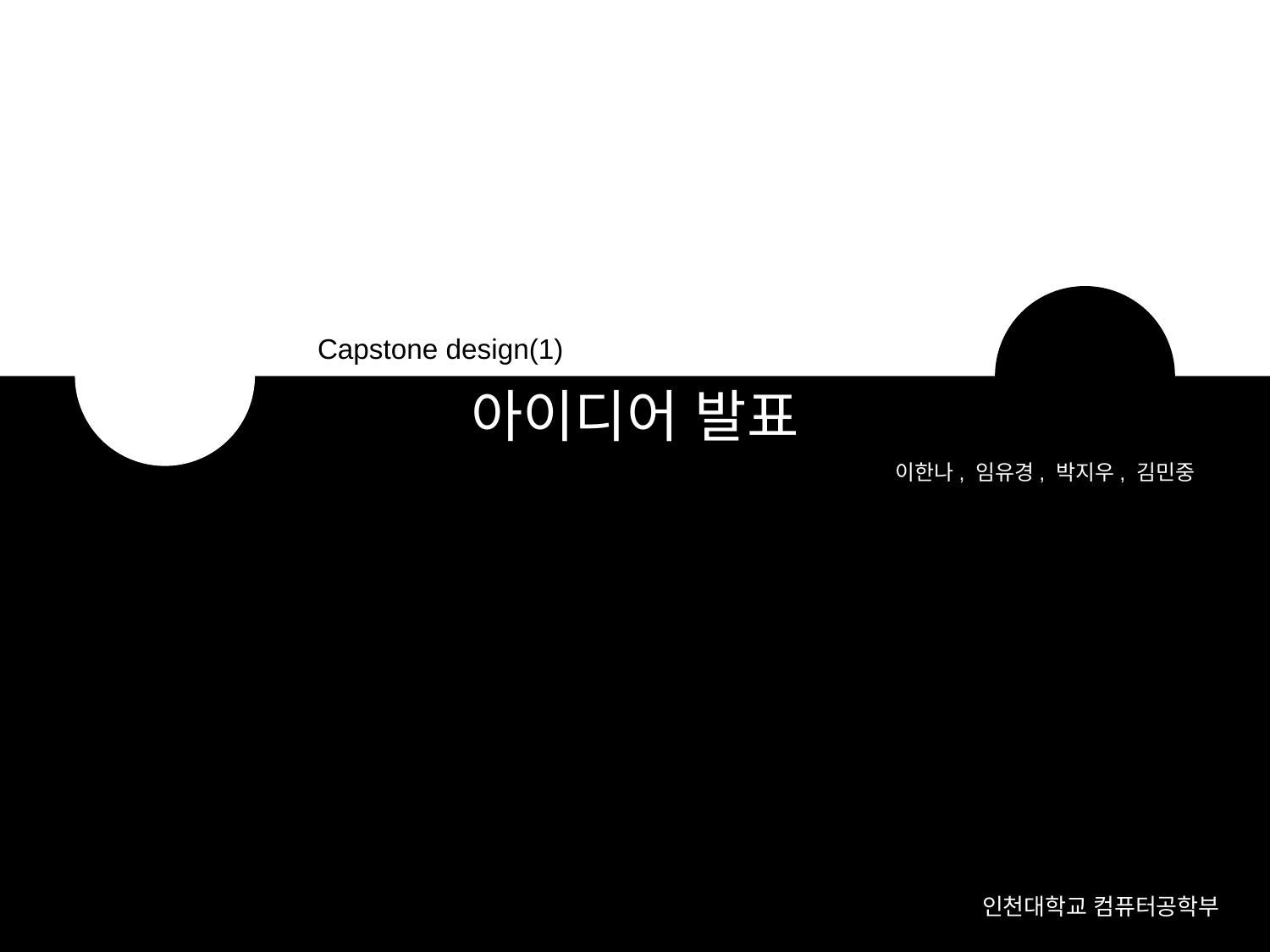

Capstone design(1)
아이디어 발표

이한나, 임유경, 박지우, 김민중
인천대학교 컴퓨터공학부